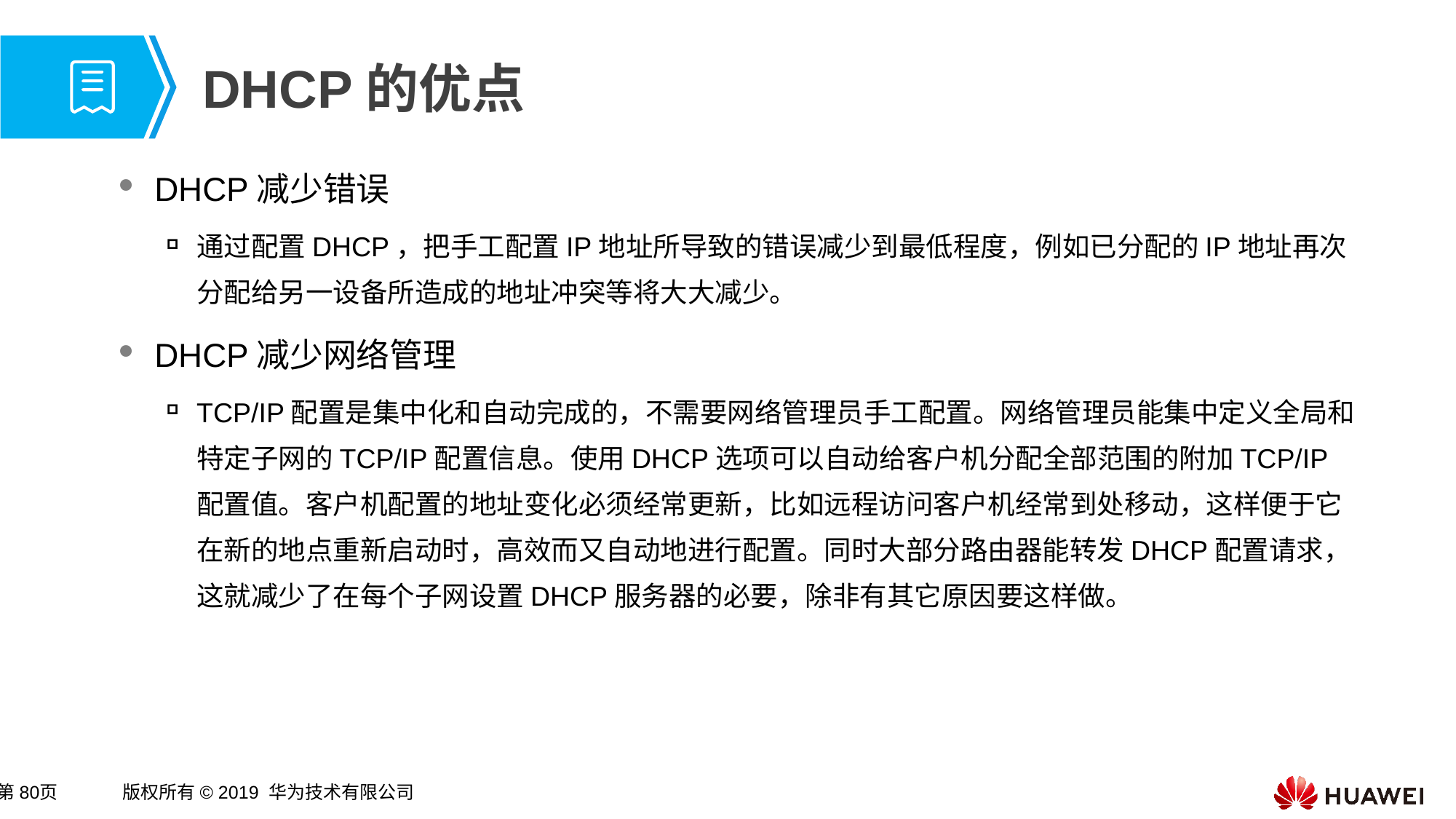

# DHCP的优点
DHCP减少错误
通过配置DHCP，把手工配置IP地址所导致的错误减少到最低程度，例如已分配的IP地址再次分配给另一设备所造成的地址冲突等将大大减少。
DHCP减少网络管理
TCP/IP配置是集中化和自动完成的，不需要网络管理员手工配置。网络管理员能集中定义全局和特定子网的TCP/IP配置信息。使用DHCP选项可以自动给客户机分配全部范围的附加TCP/IP配置值。客户机配置的地址变化必须经常更新，比如远程访问客户机经常到处移动，这样便于它在新的地点重新启动时，高效而又自动地进行配置。同时大部分路由器能转发DHCP配置请求，这就减少了在每个子网设置DHCP服务器的必要，除非有其它原因要这样做。